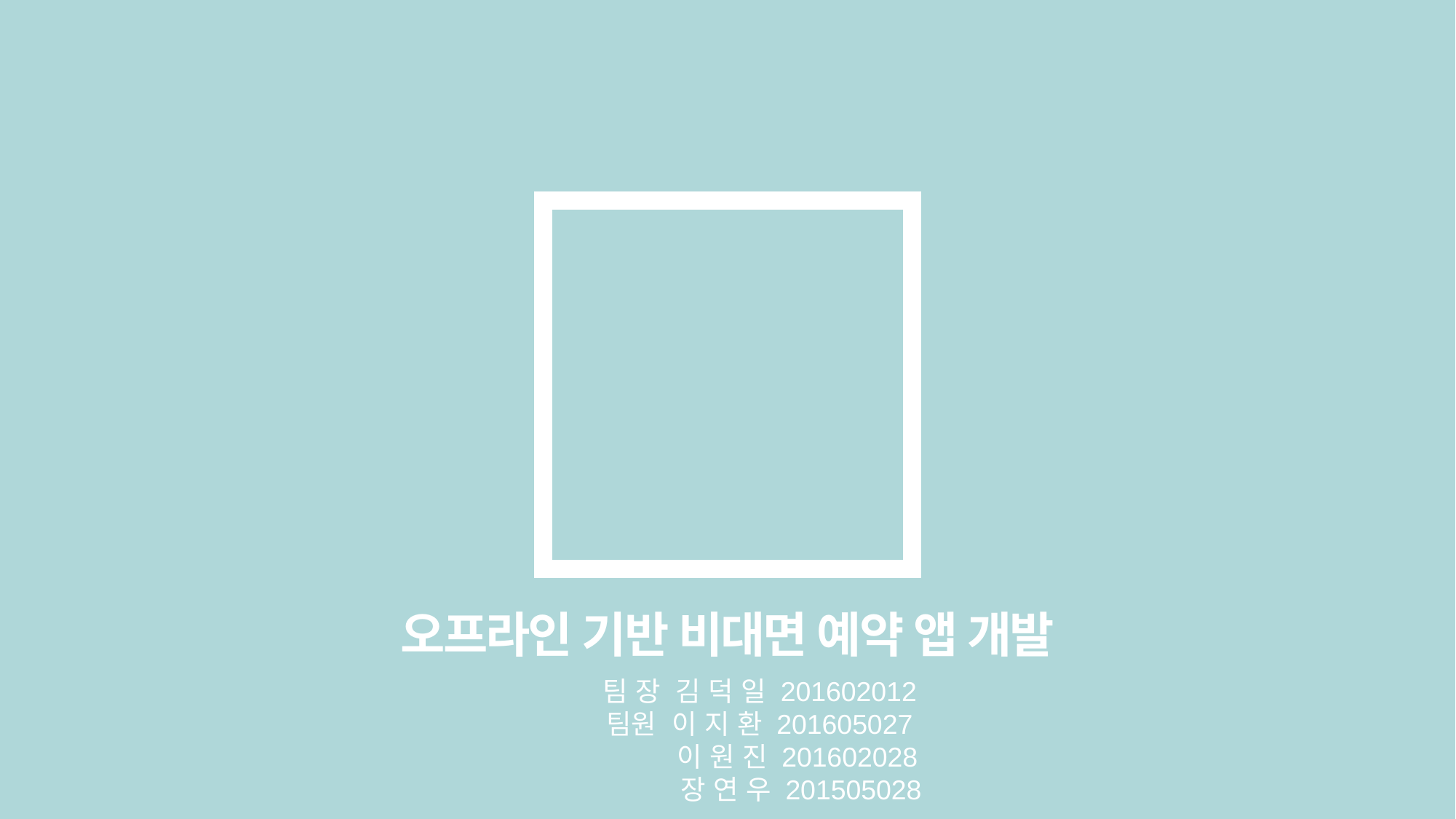

오프라인 기반 비대면 예약 앱 개발
팀 장  김 덕 일 201602012
팀원  이 지 환 201605027
         이 원 진 201602028
          장 연 우 201505028